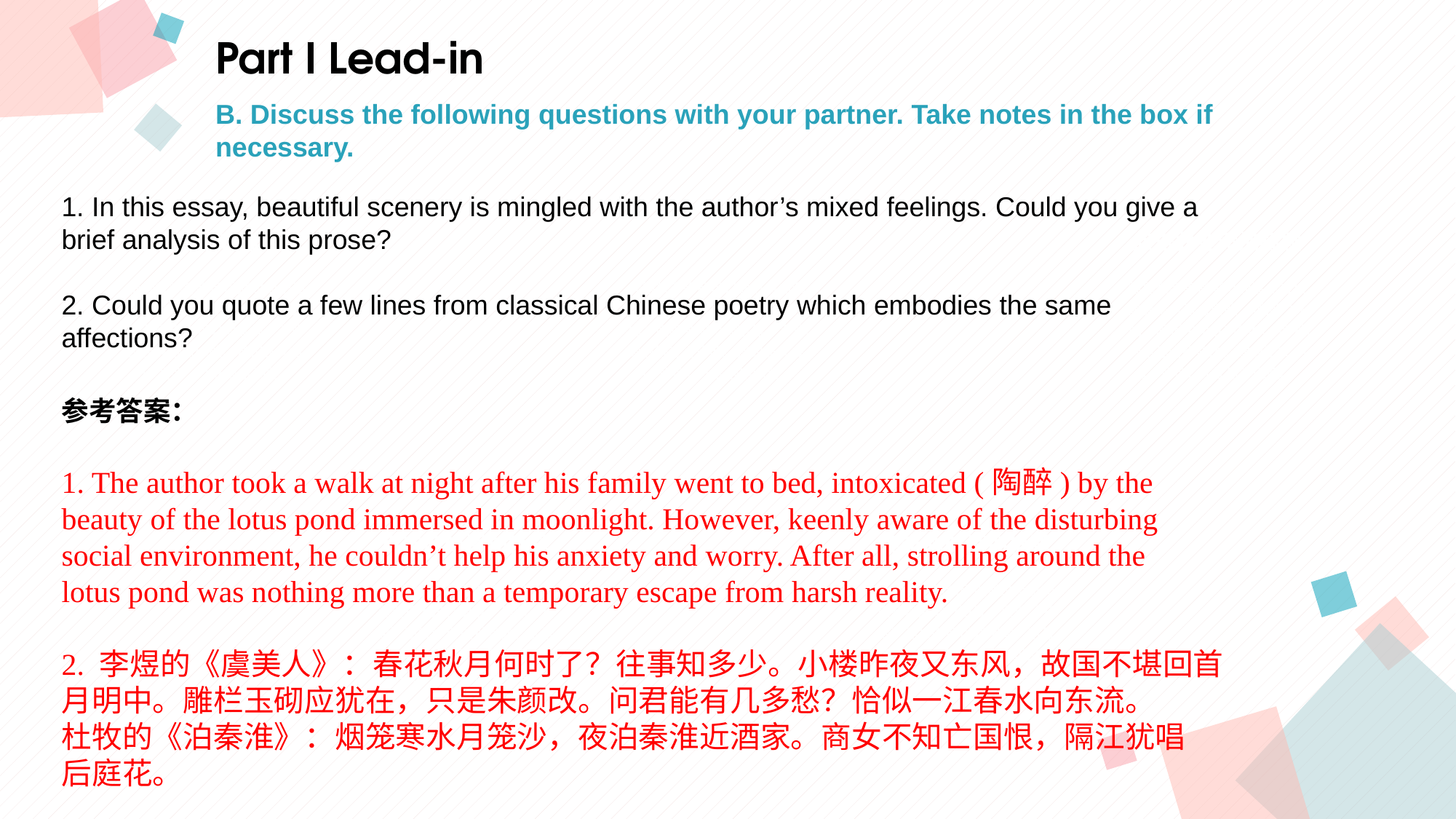

Part I Lead-in
B. Discuss the following questions with your partner. Take notes in the box if
necessary.
1. In this essay, beautiful scenery is mingled with the author’s mixed feelings. Could you give a
brief analysis of this prose?

2. Could you quote a few lines from classical Chinese poetry which embodies the same
affections?
点击此处添加标题
点击此处添加标题
标题数字等都可以通过点击和重新输入进行更改，顶部“开始”面板中可以对字体、字号、颜色等进行修改。建议正文8-14号字，1.3倍字间距。
标题数字等都可以通过点击和重新输入进行更改，顶部“开始”面板中可以对字体、字号、颜色等进行修改。建议正文8-14号字，1.3倍字间距。
标题数字等都可以通过点击和重新输入进行更改，顶部“开始”面板中可以对字体、字号、颜色等进行修改。建议正文8-14号字，1.3倍字间距。
参考答案：

1. The author took a walk at night after his family went to bed, intoxicated (陶醉) by the
beauty of the lotus pond immersed in moonlight. However, keenly aware of the disturbing
social environment, he couldn’t help his anxiety and worry. After all, strolling around the
lotus pond was nothing more than a temporary escape from harsh reality.

2. 李煜的《虞美人》：春花秋月何时了？往事知多少。小楼昨夜又东风，故国不堪回首
月明中。雕栏玉砌应犹在，只是朱颜改。问君能有几多愁？恰似一江春水向东流。
杜牧的《泊秦淮》：烟笼寒水月笼沙，夜泊秦淮近酒家。商女不知亡国恨，隔江犹唱
后庭花。
点击此处添加标题
点击此处添加标题
标题数字等都可以通过点击和重新输入进行更改，顶部“开始”面板中可以对字体、字号、颜色等进行修改。建议正文8-14号字，1.3倍字间距。
标题数字等都可以通过点击和重新输入进行更改，顶部“开始”面板中可以对字体、字号、颜色等进行修改。建议正文8-14号字，1.3倍字间距。